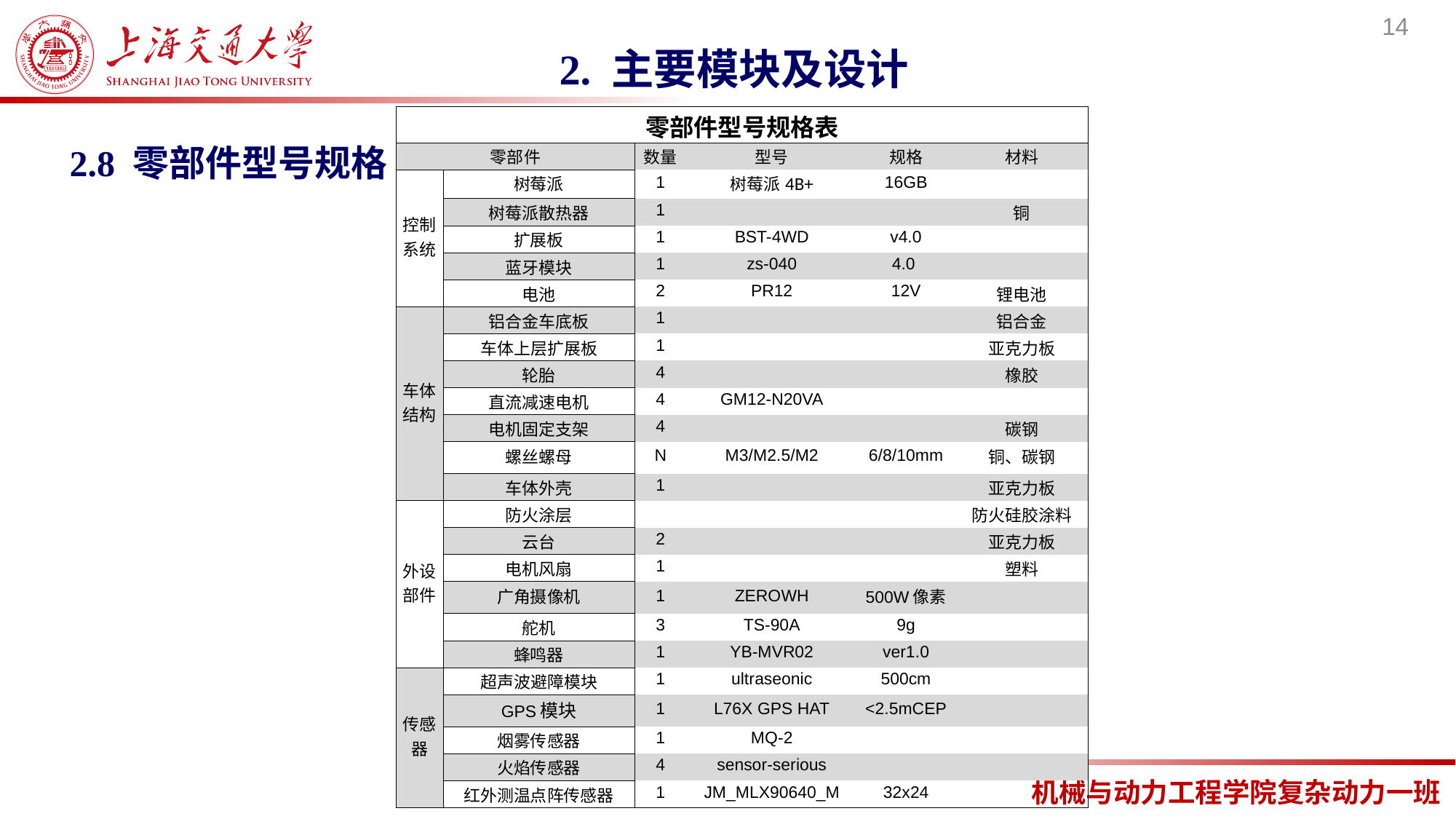

14
2. 主要模块及设计
| 零部件型号规格表 |  |  |  |  |  |
| --- | --- | --- | --- | --- | --- |
| 零部件 |  | 数量 | 型号 | 规格 | 材料 |
| 控制系统 | 树莓派 | 1 | 树莓派4B+ | 16GB |  |
|  | 树莓派散热器 | 1 |  |  | 铜 |
|  | 扩展板 | 1 | BST-4WD | v4.0 |  |
|  | 蓝牙模块 | 1 | zs-040 | 4.0 |  |
|  | 电池 | 2 | PR12 | 12V | 锂电池 |
| 车体结构 | 铝合金车底板 | 1 |  |  | 铝合金 |
|  | 车体上层扩展板 | 1 |  |  | 亚克力板 |
|  | 轮胎 | 4 |  |  | 橡胶 |
|  | 直流减速电机 | 4 | GM12-N20VA |  |  |
|  | 电机固定支架 | 4 |  |  | 碳钢 |
|  | 螺丝螺母 | N | M3/M2.5/M2 | 6/8/10mm | 铜、碳钢 |
|  | 车体外壳 | 1 |  |  | 亚克力板 |
| 外设部件 | 防火涂层 |  |  |  | 防火硅胶涂料 |
|  | 云台 | 2 |  |  | 亚克力板 |
|  | 电机风扇 | 1 |  |  | 塑料 |
|  | 广角摄像机 | 1 | ZEROWH | 500W像素 |  |
|  | 舵机 | 3 | TS-90A | 9g |  |
|  | 蜂鸣器 | 1 | YB-MVR02 | ver1.0 |  |
| 传感器 | 超声波避障模块 | 1 | ultraseonic | 500cm |  |
|  | GPS模块 | 1 | L76X GPS HAT | <2.5mCEP |  |
|  | 烟雾传感器 | 1 | MQ-2 |  |  |
|  | 火焰传感器 | 4 | sensor-serious |  |  |
|  | 红外测温点阵传感器 | 1 | JM\_MLX90640\_M | 32x24 |  |
2.8 零部件型号规格